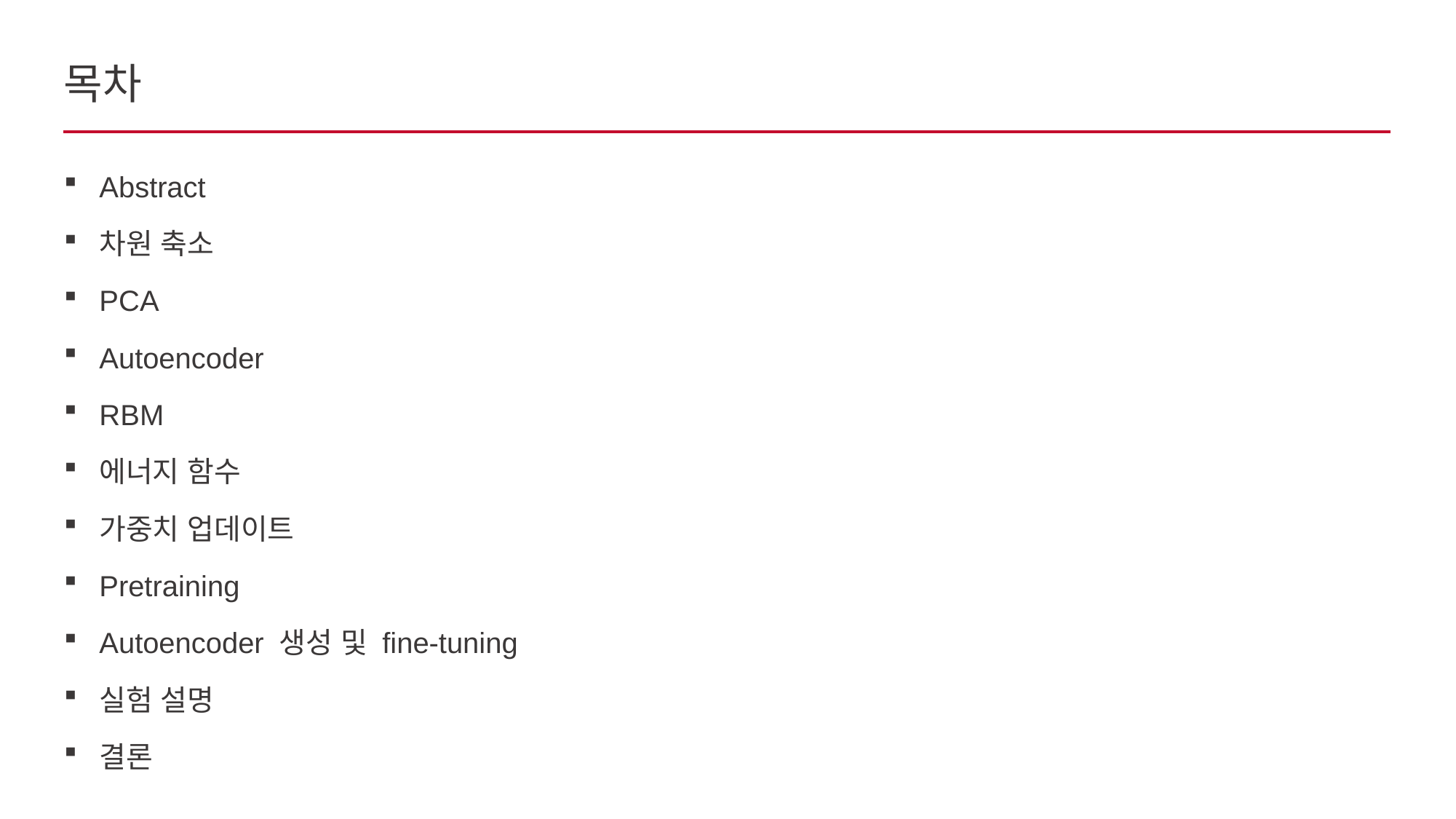

# 목차
Abstract
차원 축소
PCA
Autoencoder
RBM
에너지 함수
가중치 업데이트
Pretraining
Autoencoder 생성 및 fine-tuning
실험 설명
결론